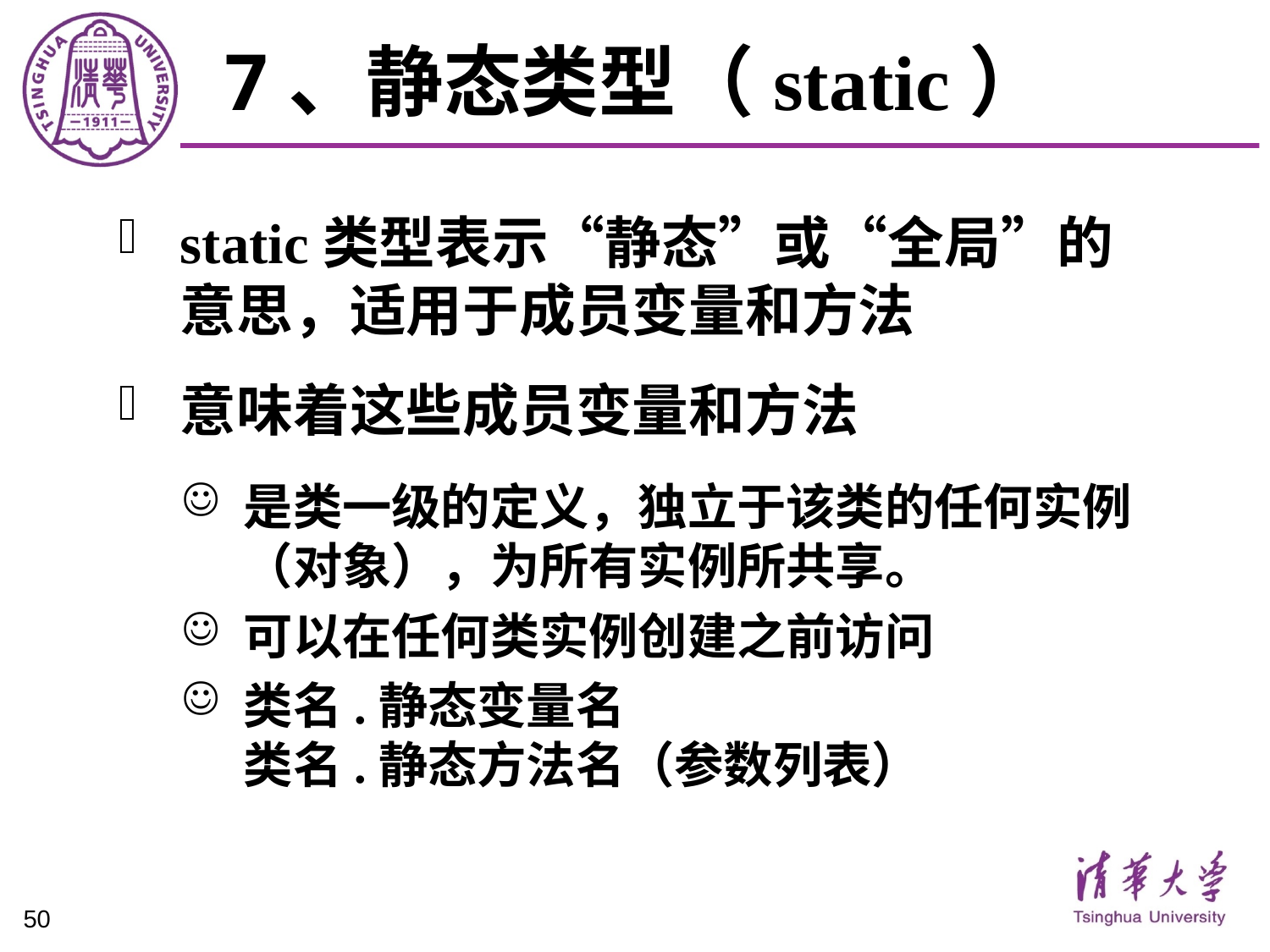

# 7、静态类型（static）
static类型表示“静态”或“全局”的意思，适用于成员变量和方法
意味着这些成员变量和方法
是类一级的定义，独立于该类的任何实例（对象），为所有实例所共享。
可以在任何类实例创建之前访问
类名.静态变量名
类名.静态方法名（参数列表）
50